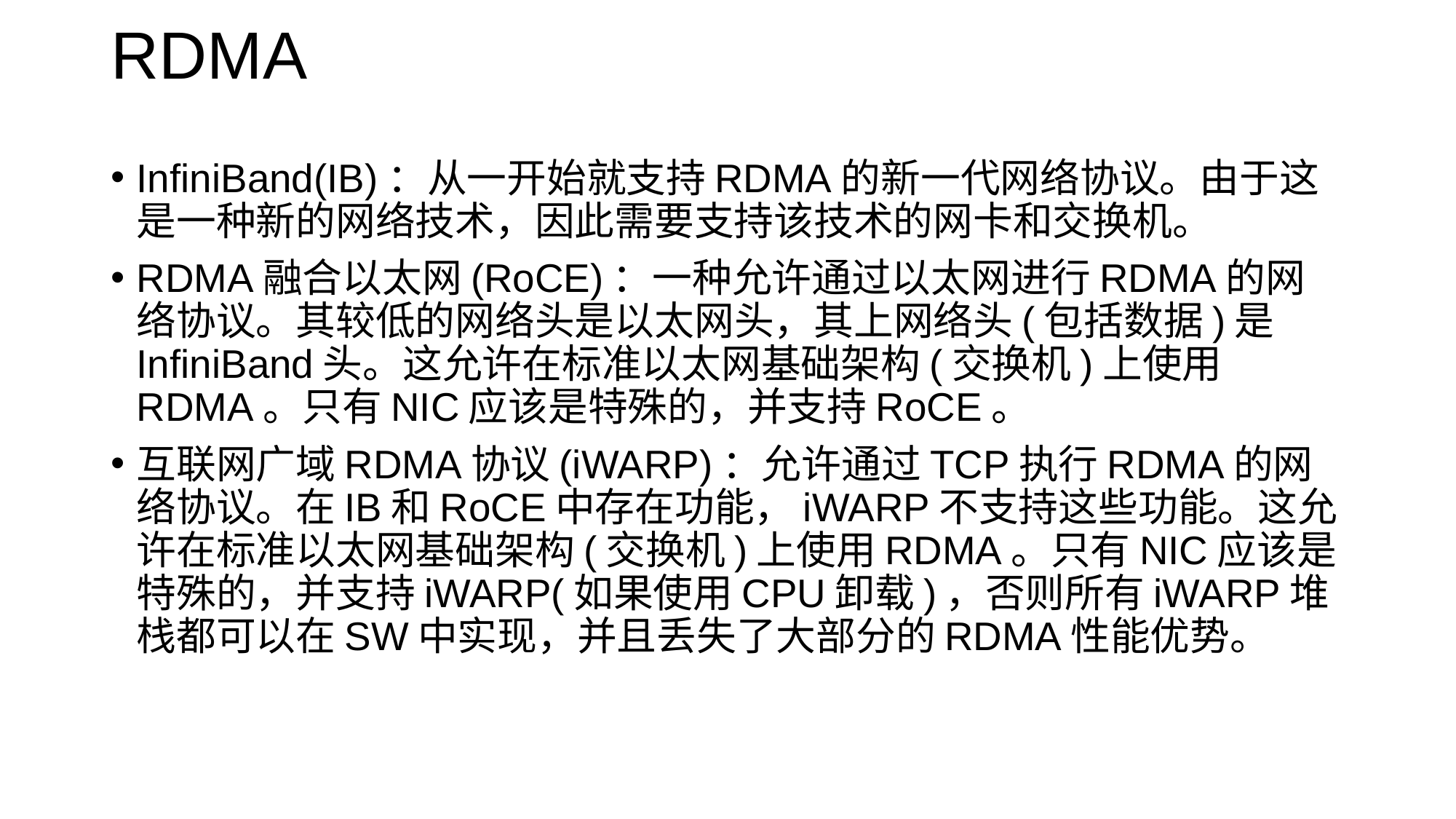

# RDMA
InfiniBand(IB)：从一开始就支持RDMA的新一代网络协议。由于这是一种新的网络技术，因此需要支持该技术的网卡和交换机。
RDMA融合以太网(RoCE)：一种允许通过以太网进行RDMA的网络协议。其较低的网络头是以太网头，其上网络头(包括数据)是InfiniBand头。这允许在标准以太网基础架构(交换机)上使用RDMA。只有NIC应该是特殊的，并支持RoCE。
互联网广域RDMA协议(iWARP)：允许通过TCP执行RDMA的网络协议。在IB和RoCE中存在功能，iWARP不支持这些功能。这允许在标准以太网基础架构(交换机)上使用RDMA。只有NIC应该是特殊的，并支持iWARP(如果使用CPU卸载)，否则所有iWARP堆栈都可以在SW中实现，并且丢失了大部分的RDMA性能优势。